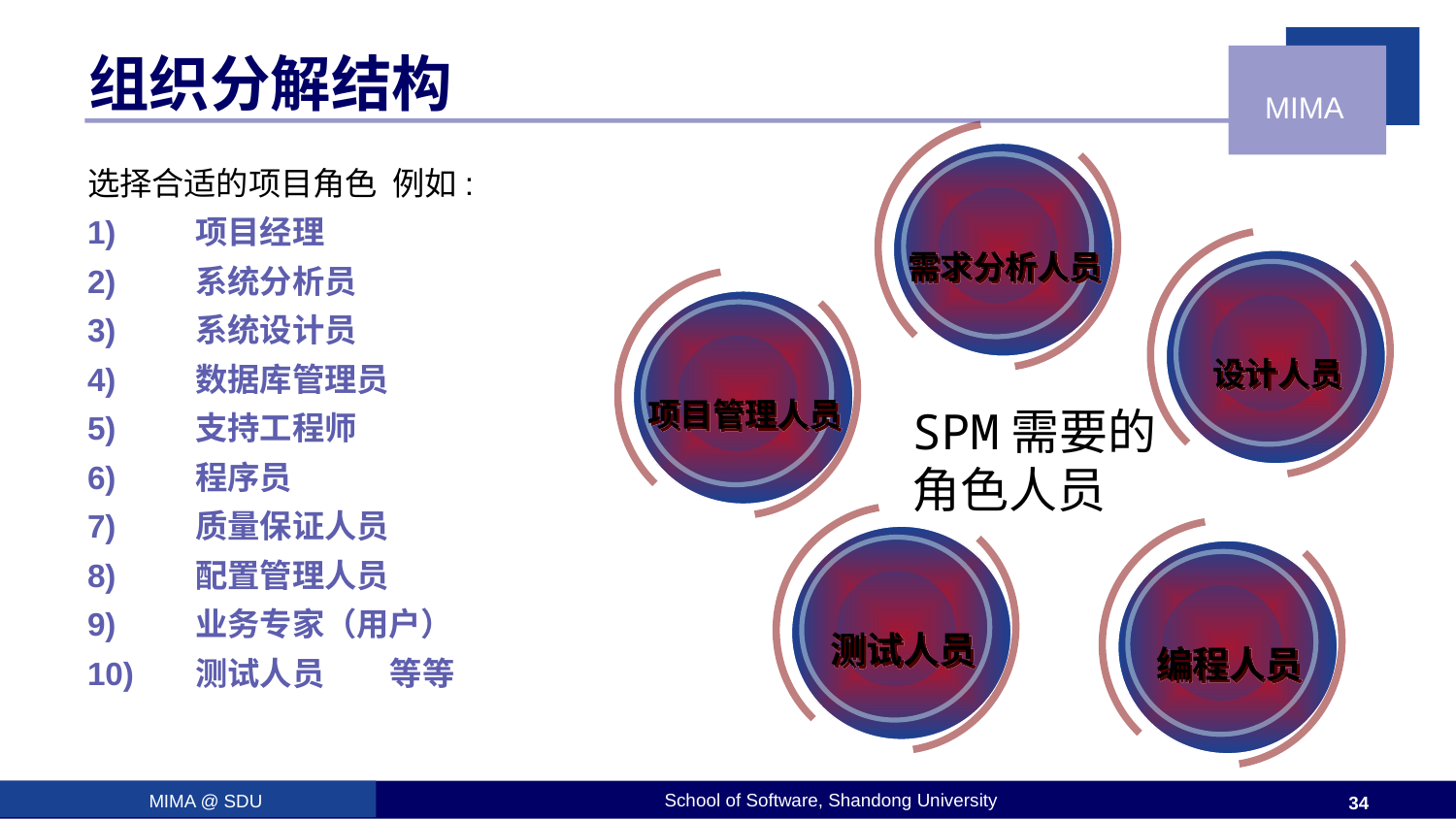

组织分解结构

需求分析人员
选择合适的项目角色  例如:
1)        项目经理
2)        系统分析员
3)        系统设计员
4)        数据库管理员
5)        支持工程师
6)        程序员
7)        质量保证人员
8)        配置管理人员
9)        业务专家（用户）
10)      测试人员         等等

设计人员

项目管理人员
SPM需要的
角色人员

测试人员

编程人员